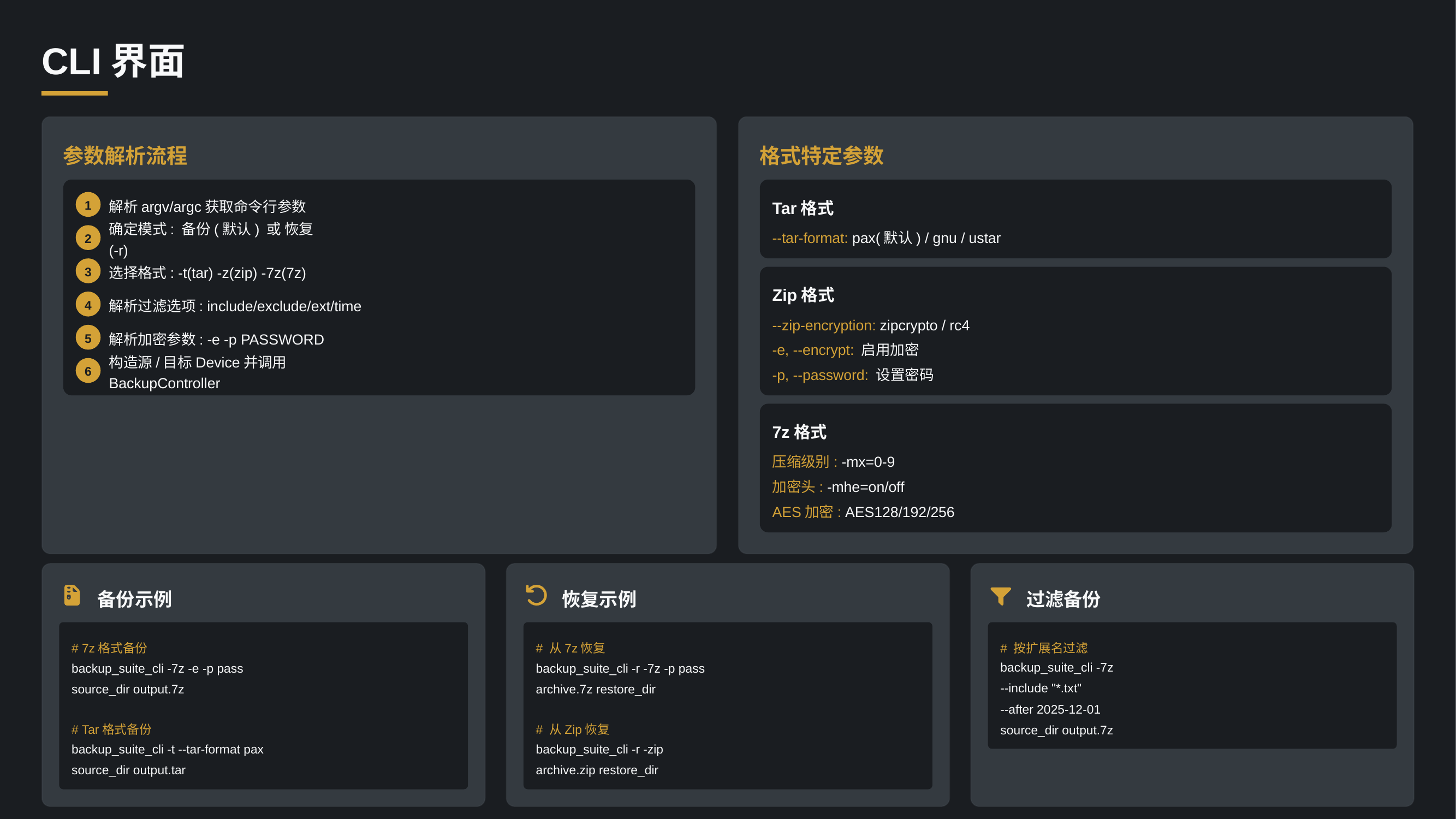

CLI界面

参数解析流程
格式特定参数

1

Tar格式
解析argv/argc获取命令行参数
2

--tar-format: pax(默认) / gnu / ustar
确定模式: 备份(默认) 或 恢复(-r)
3

选择格式: -t(tar) -z(zip) -7z(7z)

Zip格式
4

解析过滤选项: include/exclude/ext/time
--zip-encryption: zipcrypto / rc4
5

解析加密参数: -e -p PASSWORD
-e, --encrypt: 启用加密
6

构造源/目标Device并调用BackupController
-p, --password: 设置密码

7z格式
压缩级别: -mx=0-9
加密头: -mhe=on/off
AES加密: AES128/192/256

备份示例
恢复示例
过滤备份

# 7z格式备份
# 从7z恢复
# 按扩展名过滤
backup_suite_cli -7z -e -p pass
source_dir output.7z
backup_suite_cli -r -7z -p pass
archive.7z restore_dir
backup_suite_cli -7z
--include "*.txt"
--after 2025-12-01
source_dir output.7z
# Tar格式备份
# 从Zip恢复
backup_suite_cli -t --tar-format pax
source_dir output.tar
backup_suite_cli -r -zip
archive.zip restore_dir